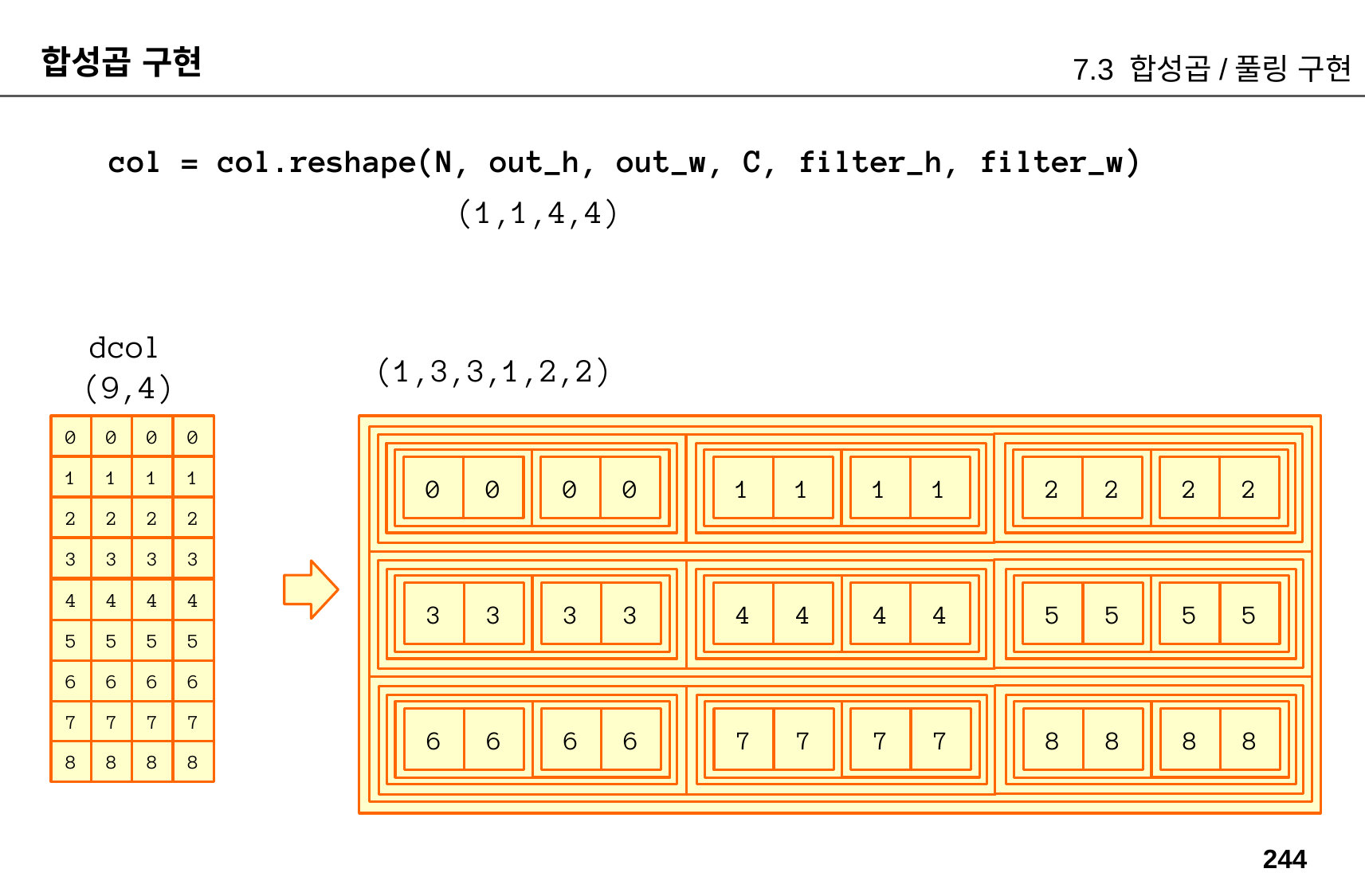

합성곱 구현
7.3 합성곱/풀링 구현
col = col.reshape(N, out_h, out_w, C, filter_h, filter_w)
(1,1,4,4)
dcol
(1,3,3,1,2,2)
(9,4)
0
1
2
3
4
5
6
7
8
0
1
2
3
4
5
6
7
8
0
1
2
3
4
5
6
7
8
0
1
2
3
4
5
6
7
8

0
0
1
1
2
2
0
0
1
1
2
2

3
3
4
4
5
5
3
3
4
4
5
5

6
6
7
7
8
8
6
6
7
7
8
8